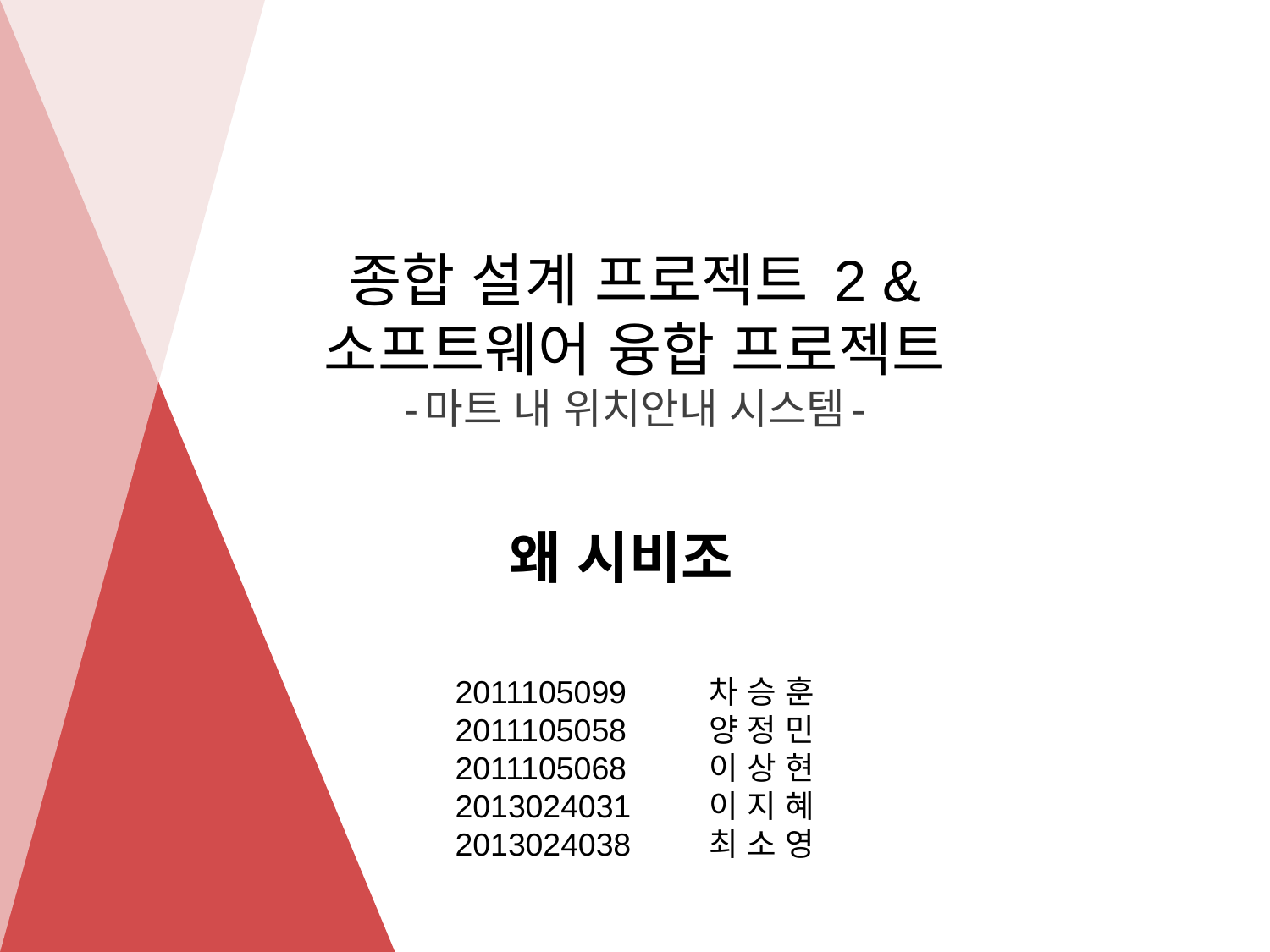

# 종합 설계 프로젝트 2 & 소프트웨어 융합 프로젝트 -마트 내 위치안내 시스템-
왜 시비조
2011105099	차 승 훈
2011105058	양 정 민
2011105068	이 상 현
2013024031	이 지 혜
2013024038	최 소 영